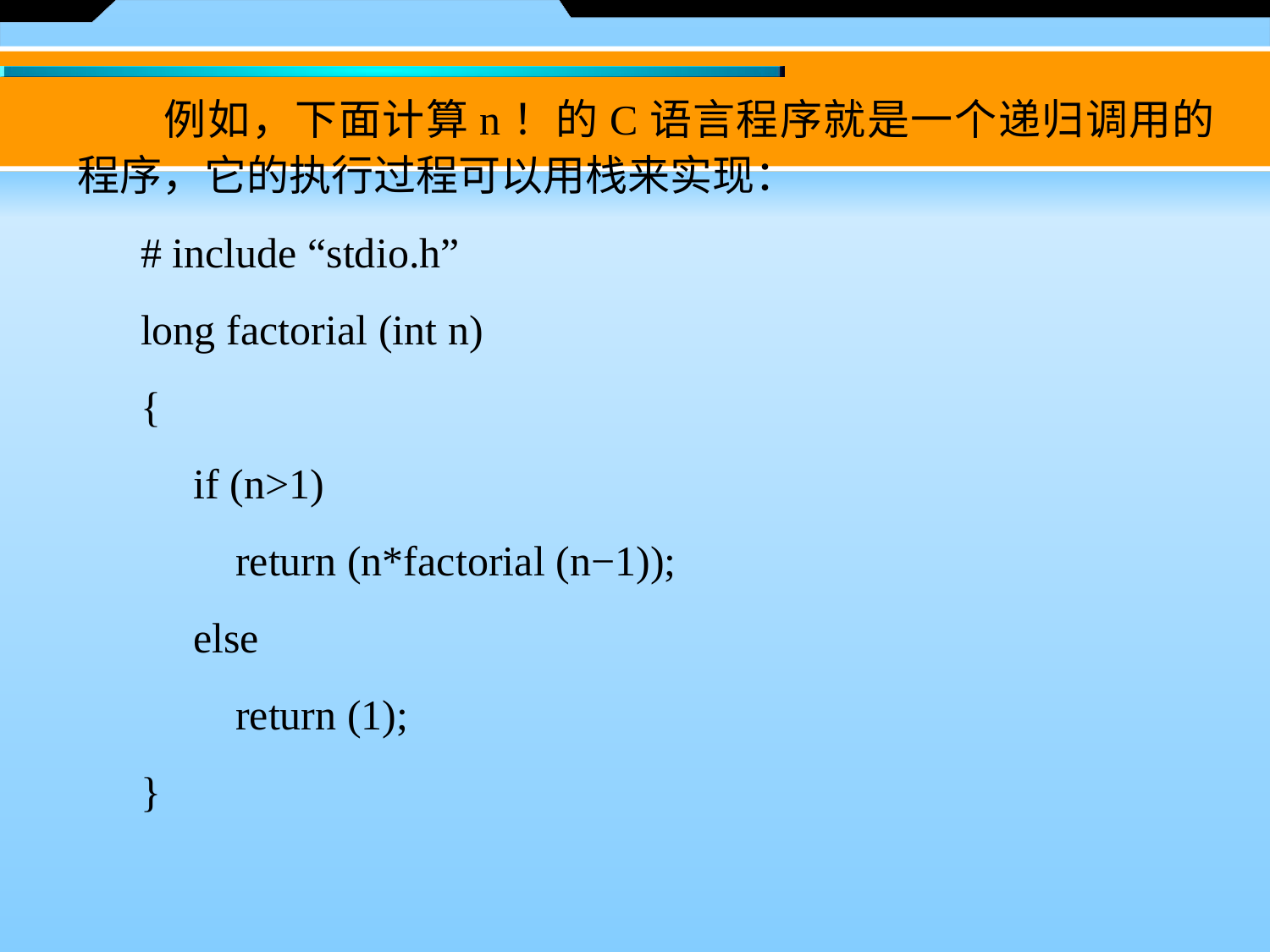

例如，下面计算n！的C语言程序就是一个递归调用的程序，它的执行过程可以用栈来实现：
# include “stdio.h”
long factorial (int n)
{
　if (n>1)
　　return (n*factorial (n−1));
　else
　　return (1);
}